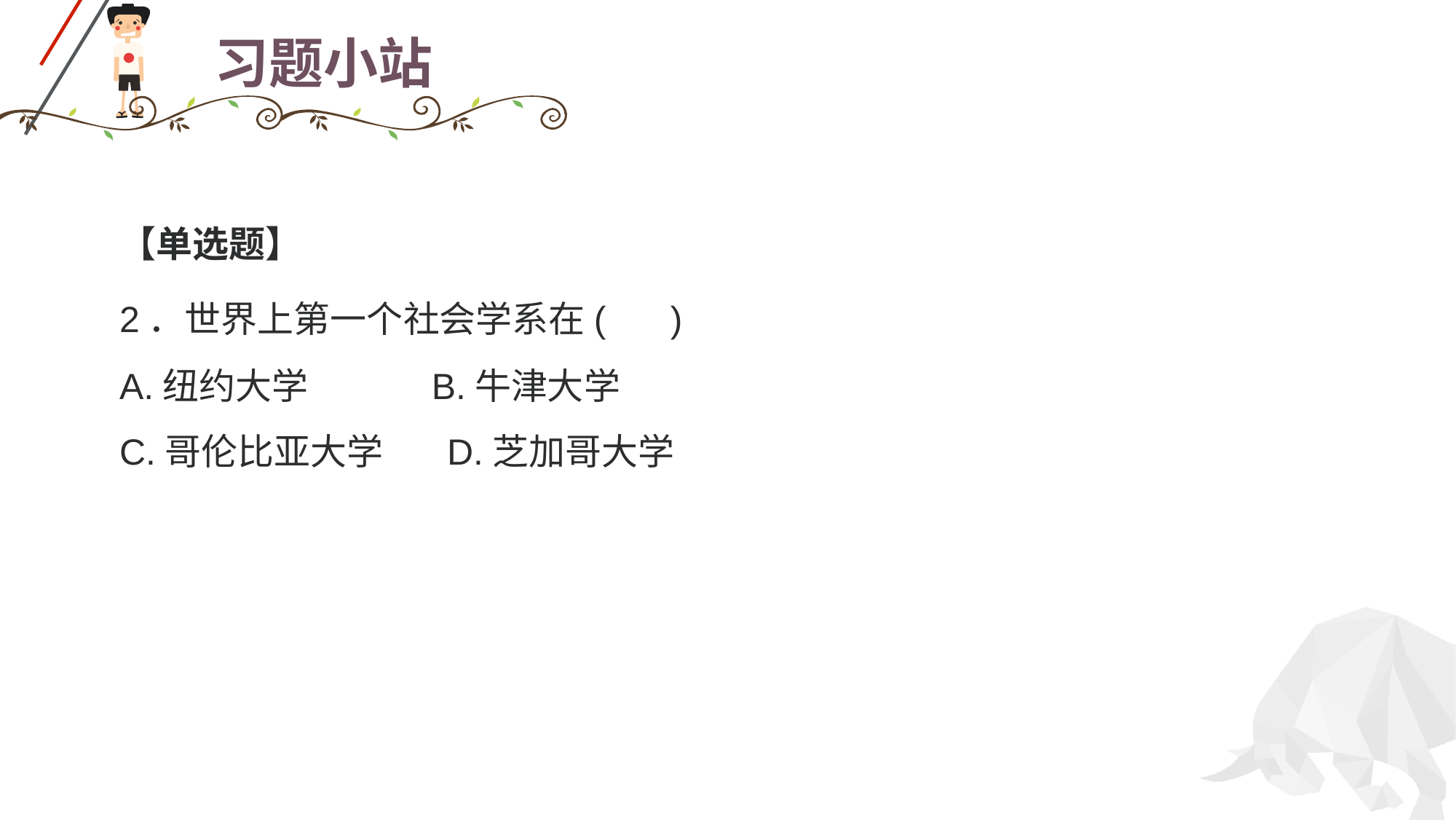

# 习题小站

【单选题】
2．世界上第一个社会学系在(      )
A.纽约大学              B.牛津大学
C.哥伦比亚大学	D.芝加哥大学